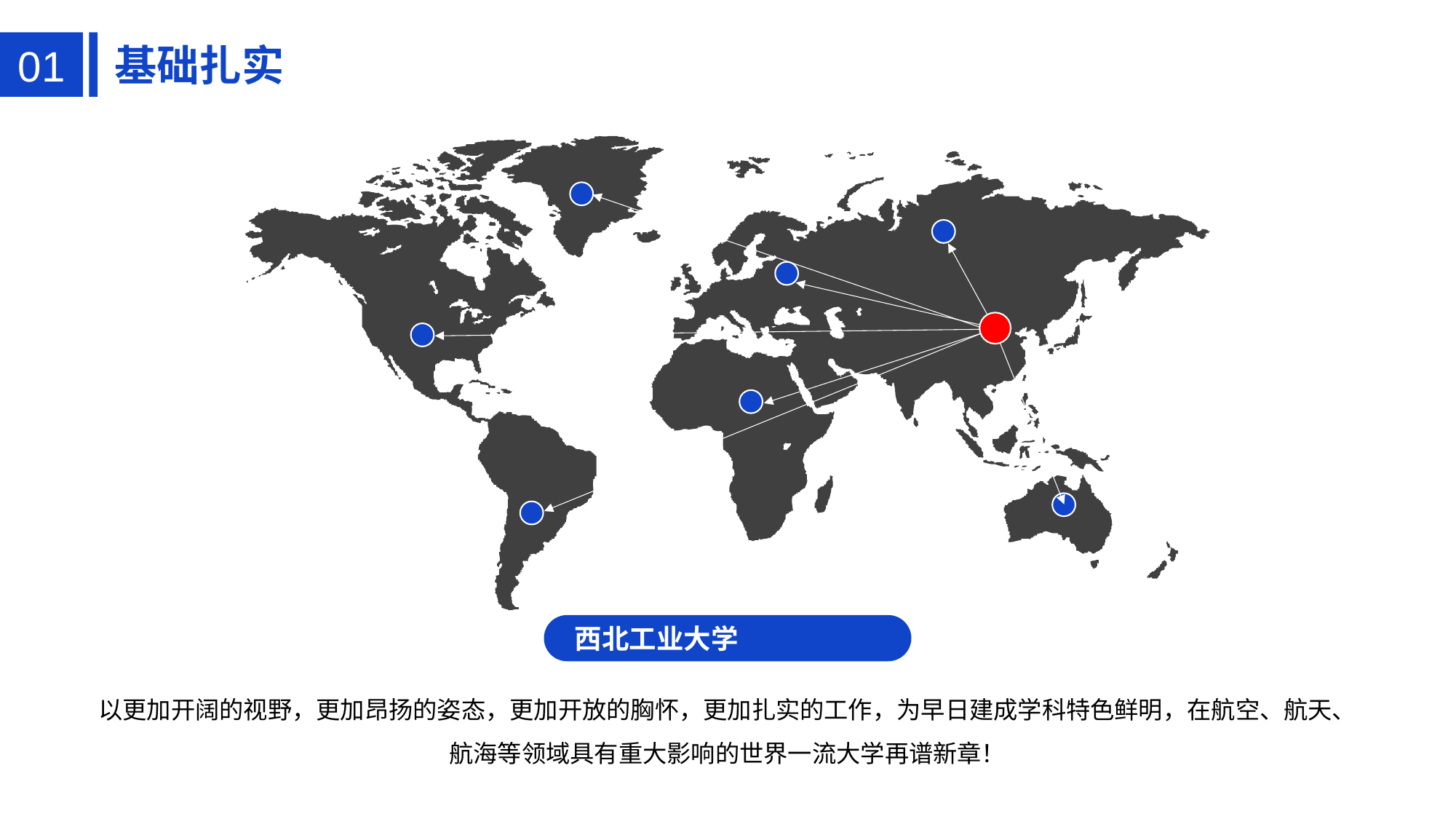

01

基础扎实

西北工业大学
以更加开阔的视野，更加昂扬的姿态，更加开放的胸怀，更加扎实的工作，为早日建成学科特色鲜明，在航空、航天、航海等领域具有重大影响的世界一流大学再谱新章！
合作QQ： 243001978